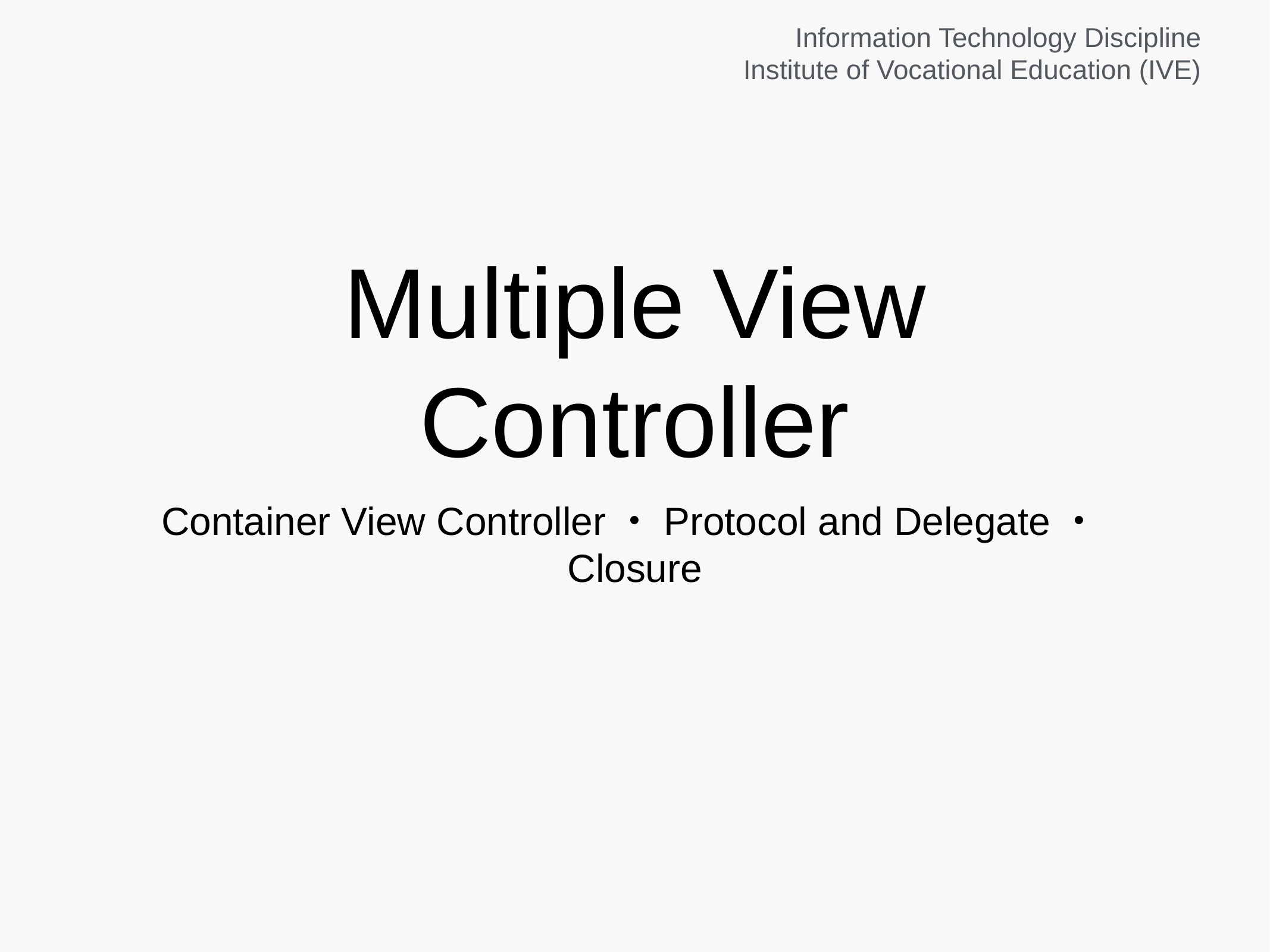

# Multiple View Controller
Container View Controller・Protocol and Delegate・Closure